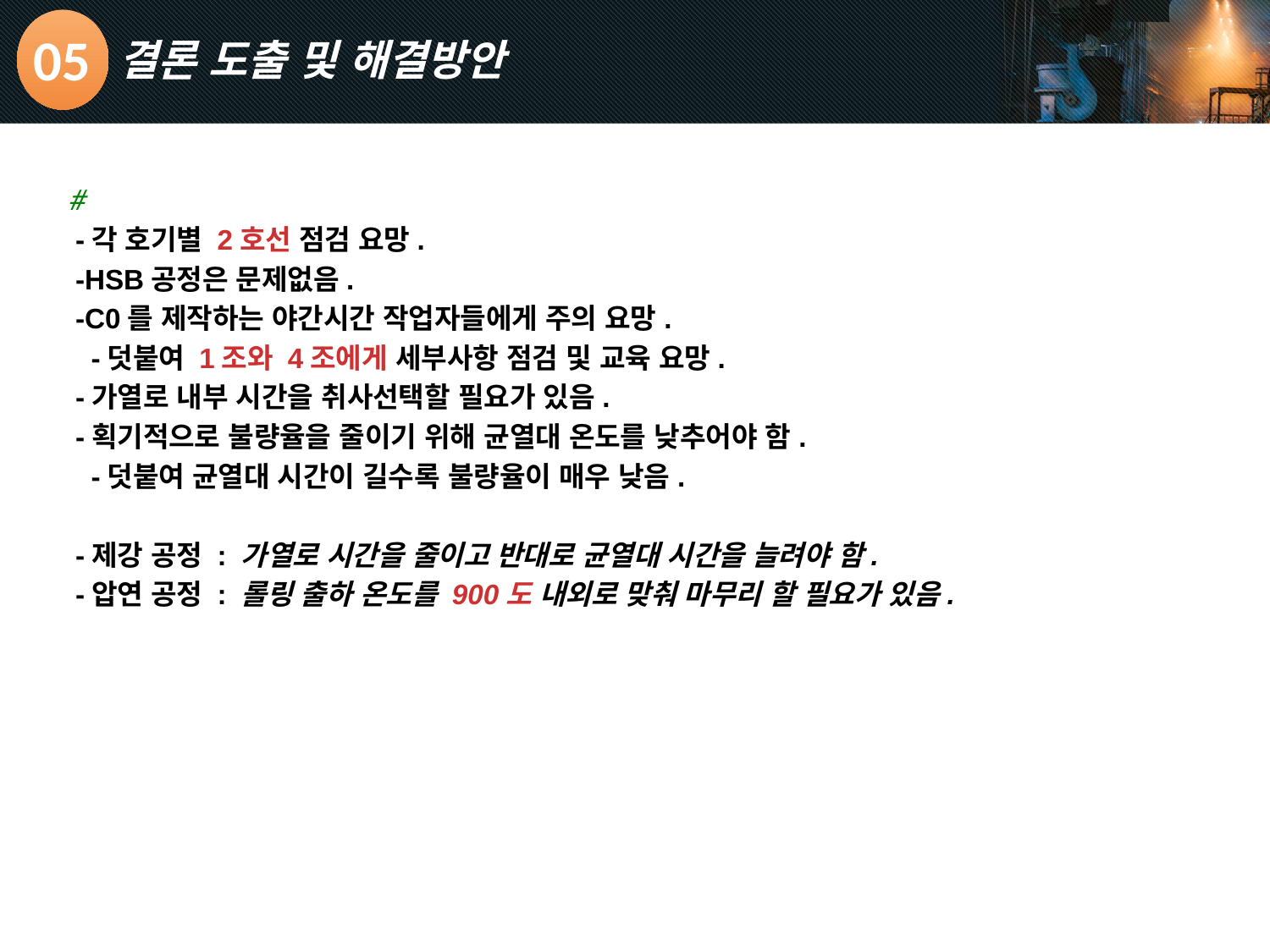

# 결론 도출 및 해결방안

05
#
 -각 호기별 2호선 점검 요망.
 -HSB공정은 문제없음.
 -C0를 제작하는 야간시간 작업자들에게 주의 요망.
   -덧붙여 1조와 4조에게 세부사항 점검 및 교육 요망.
 -가열로 내부 시간을 취사선택할 필요가 있음.
 -획기적으로 불량율을 줄이기 위해 균열대 온도를 낮추어야 함.
   -덧붙여 균열대 시간이 길수록 불량율이 매우 낮음.

 -제강 공정 : 가열로 시간을 줄이고 반대로 균열대 시간을 늘려야 함.
 -압연 공정 : 롤링 출하 온도를 900도 내외로 맞춰 마무리 할 필요가 있음.